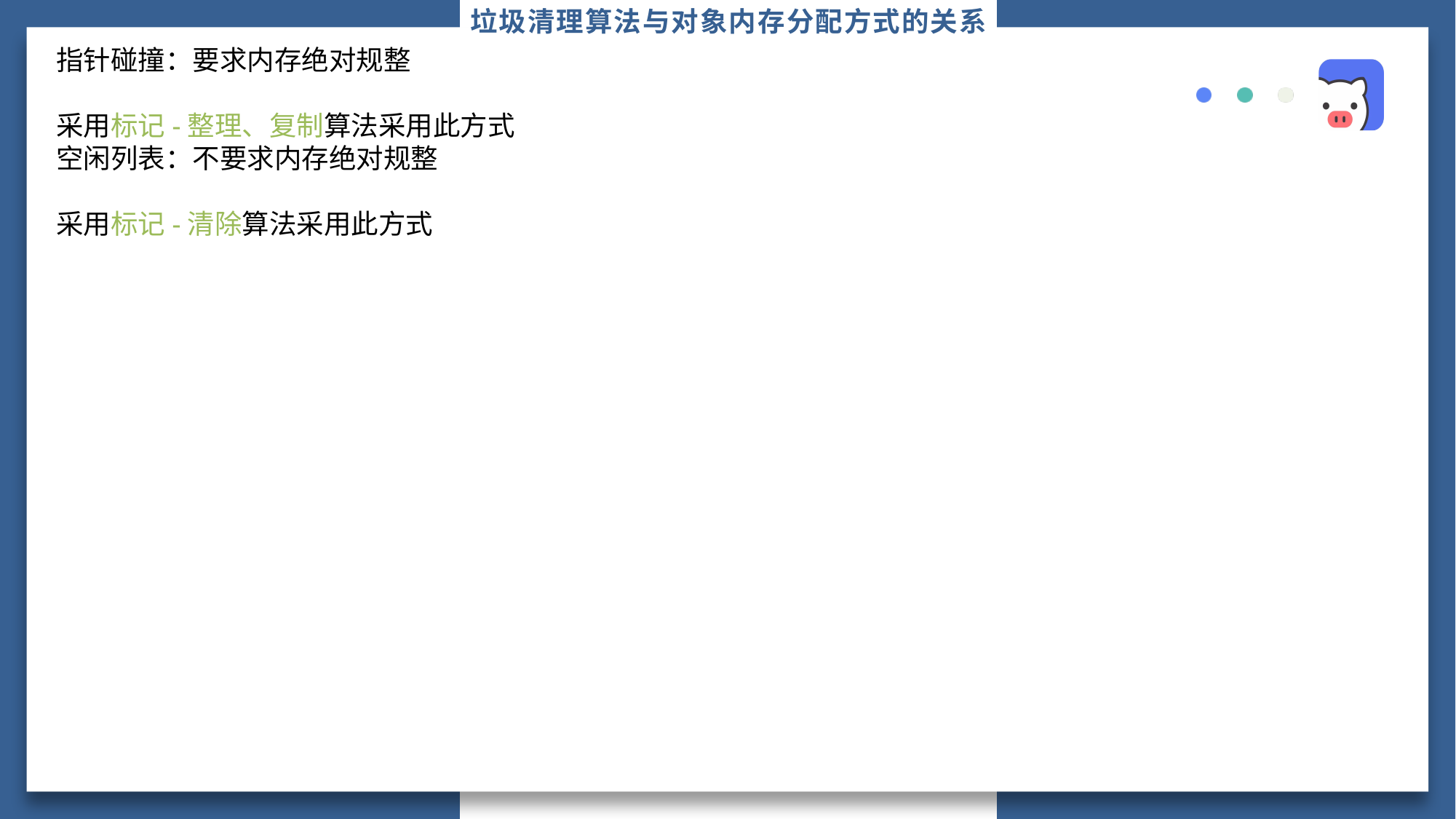

# 垃圾清理算法与对象内存分配方式的关系
指针碰撞：要求内存绝对规整

采用标记-整理、复制算法采用此方式
空闲列表：不要求内存绝对规整

采用标记-清除算法采用此方式